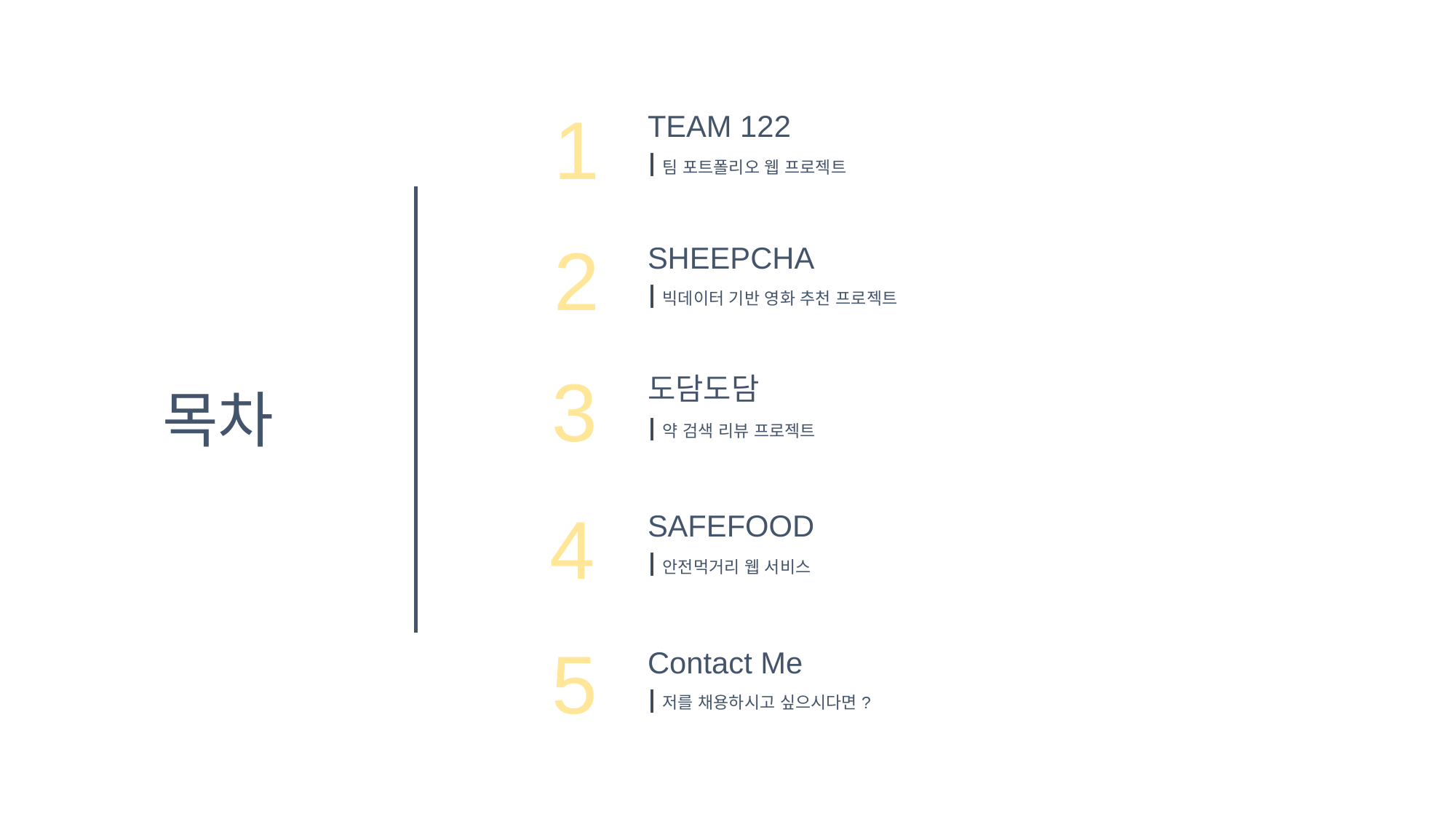

1
TEAM 122
팀 포트폴리오 웹 프로젝트

2
SHEEPCHA
빅데이터 기반 영화 추천 프로젝트

3
도담도담
목차
약 검색 리뷰 프로젝트

4
SAFEFOOD
안전먹거리 웹 서비스

5
Contact Me
저를 채용하시고 싶으시다면?